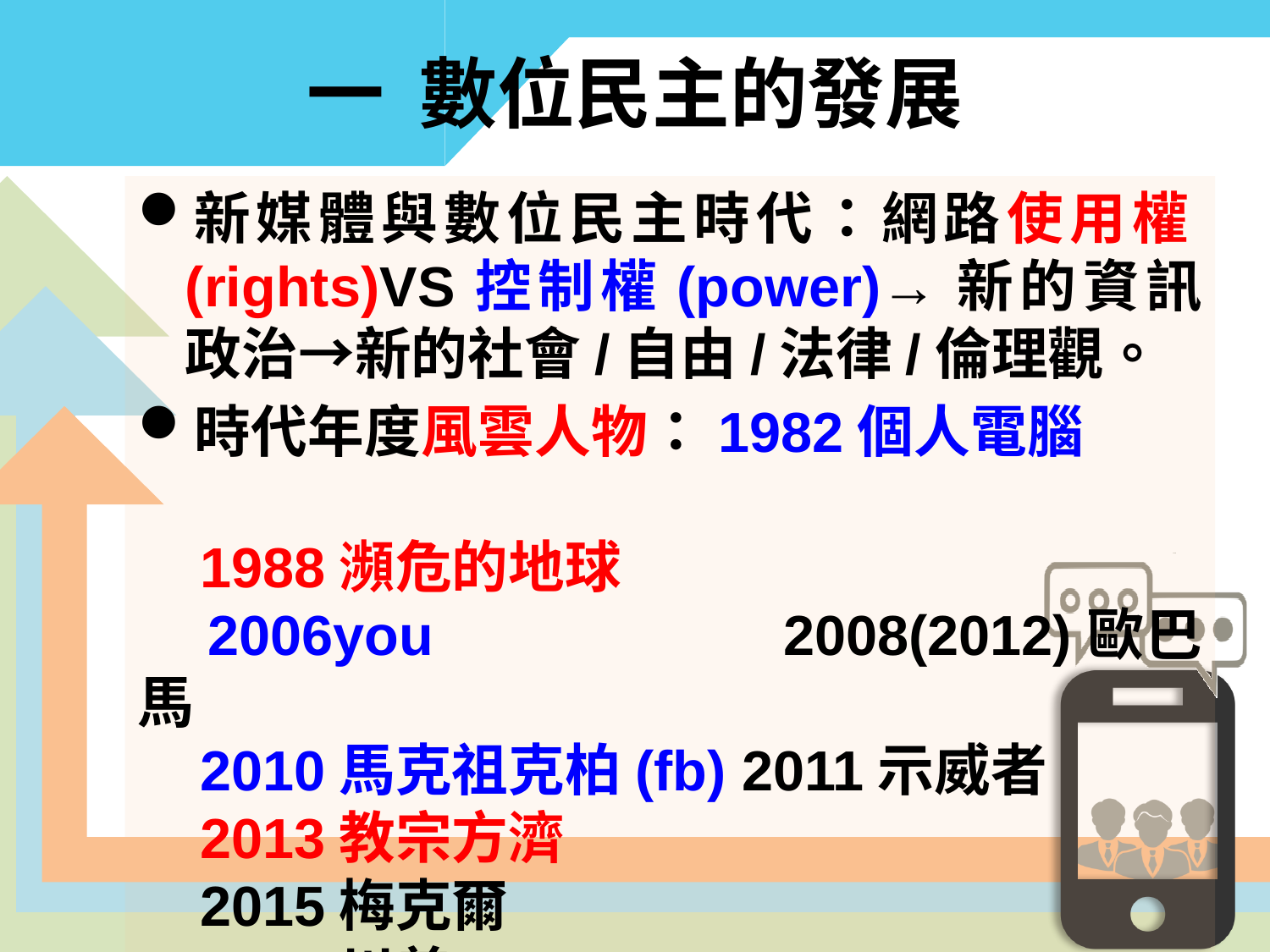

# 一  數位民主的發展
新媒體與數位民主時代：網路使用權(rights)VS控制權(power)→新的資訊政治→新的社會/自由/法律/倫理觀。
時代年度風雲人物：1982個人電腦
    1988瀕危的地球
    2006you                    2008(2012)歐巴馬
    2010馬克祖克柏(fb) 2011示威者
    2013教宗方濟
    2015梅克爾
    2016川普
    2017MeToo 打破沉默者